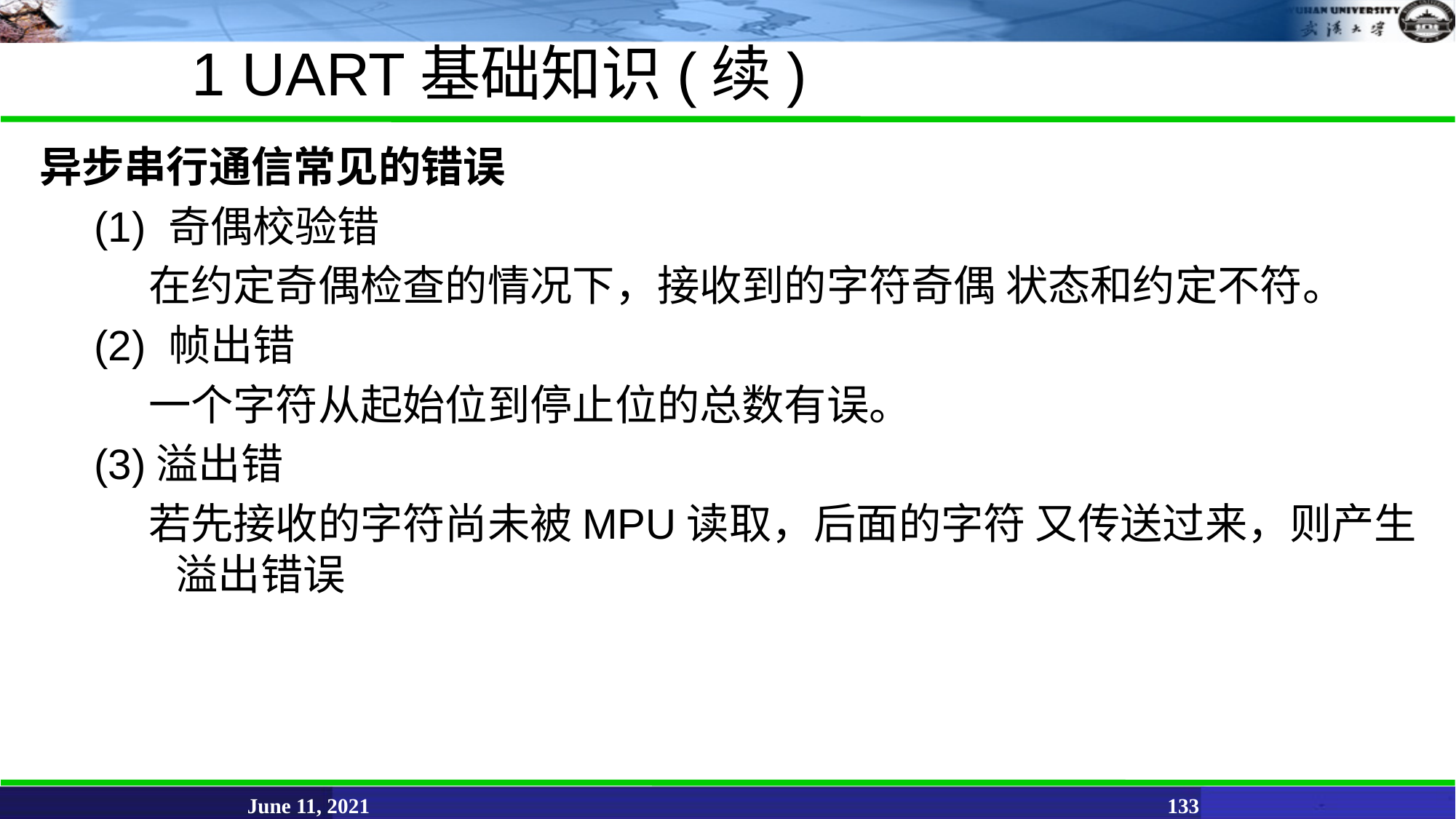

1 UART基础知识(续)
异步串行通信常见的错误
(1) 奇偶校验错
在约定奇偶检查的情况下，接收到的字符奇偶 状态和约定不符。
(2) 帧出错
一个字符从起始位到停止位的总数有误。
(3)溢出错
若先接收的字符尚未被MPU读取，后面的字符 又传送过来，则产生溢出错误
June 11, 2021

133